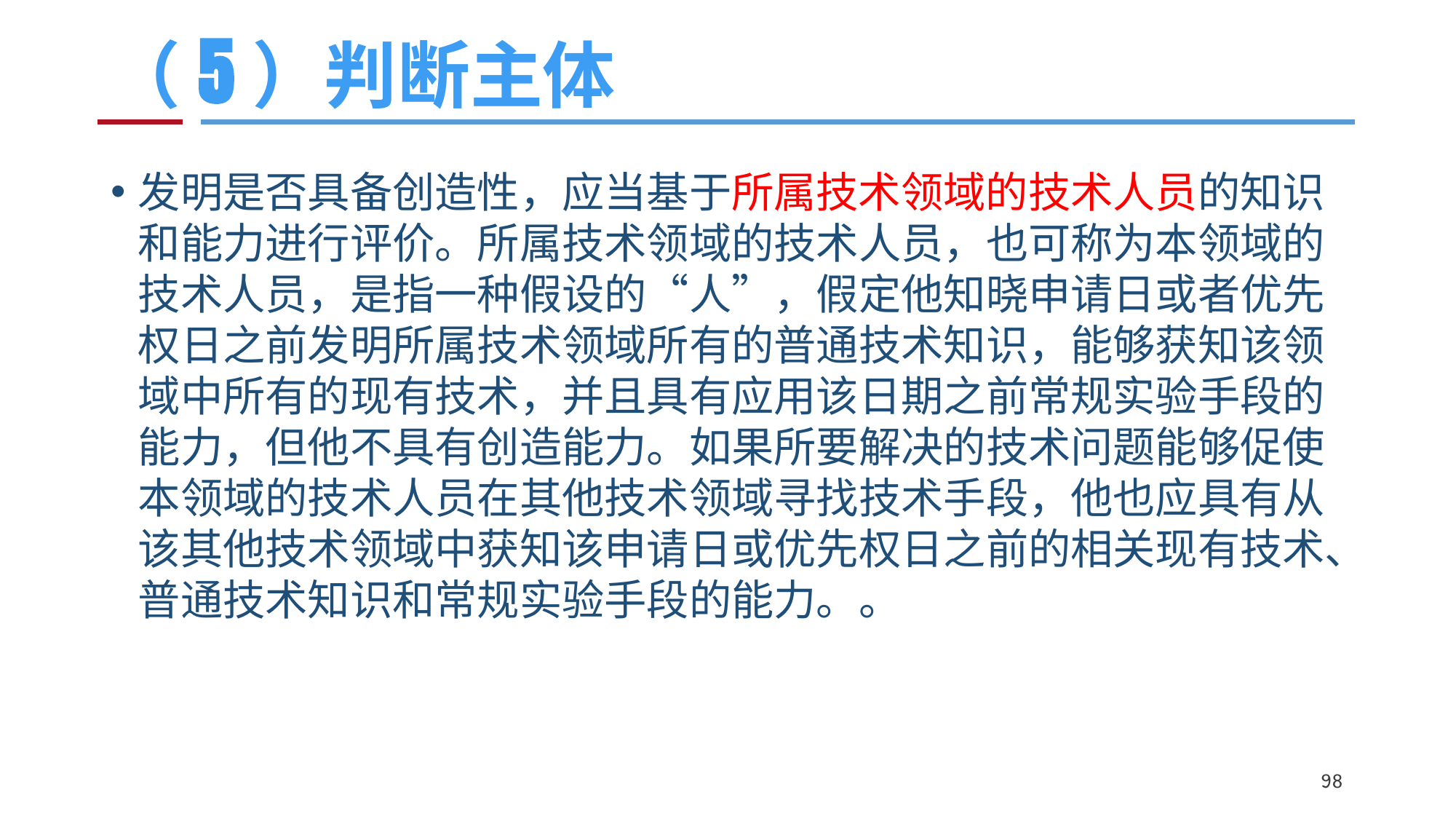

# （5）判断主体
发明是否具备创造性，应当基于所属技术领域的技术人员的知识和能力进行评价。所属技术领域的技术人员，也可称为本领域的技术人员，是指一种假设的“人”，假定他知晓申请日或者优先权日之前发明所属技术领域所有的普通技术知识，能够获知该领域中所有的现有技术，并且具有应用该日期之前常规实验手段的能力，但他不具有创造能力。如果所要解决的技术问题能够促使本领域的技术人员在其他技术领域寻找技术手段，他也应具有从该其他技术领域中获知该申请日或优先权日之前的相关现有技术、普通技术知识和常规实验手段的能力。。
98